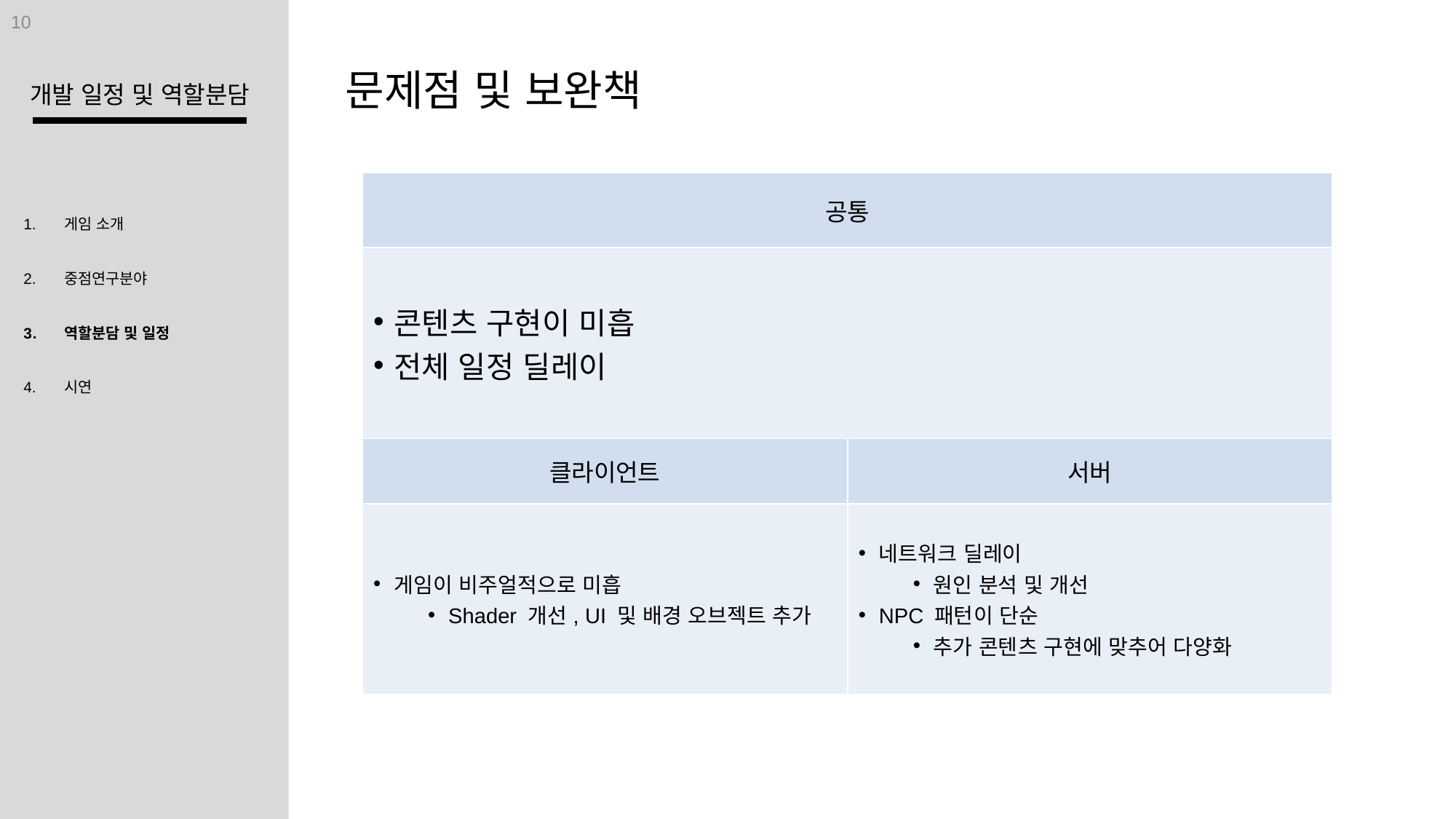

10

문제점 및 보완책
개발 일정 및 역할분담
| 공통 |  |
| --- | --- |
| 콘텐츠 구현이 미흡 전체 일정 딜레이 |  |
| 클라이언트 | 서버 |
| 게임이 비주얼적으로 미흡 Shader 개선, UI 및 배경 오브젝트 추가 | 네트워크 딜레이 원인 분석 및 개선 NPC 패턴이 단순 추가 콘텐츠 구현에 맞추어 다양화 |
게임 소개
중점연구분야
역할분담 및 일정
시연